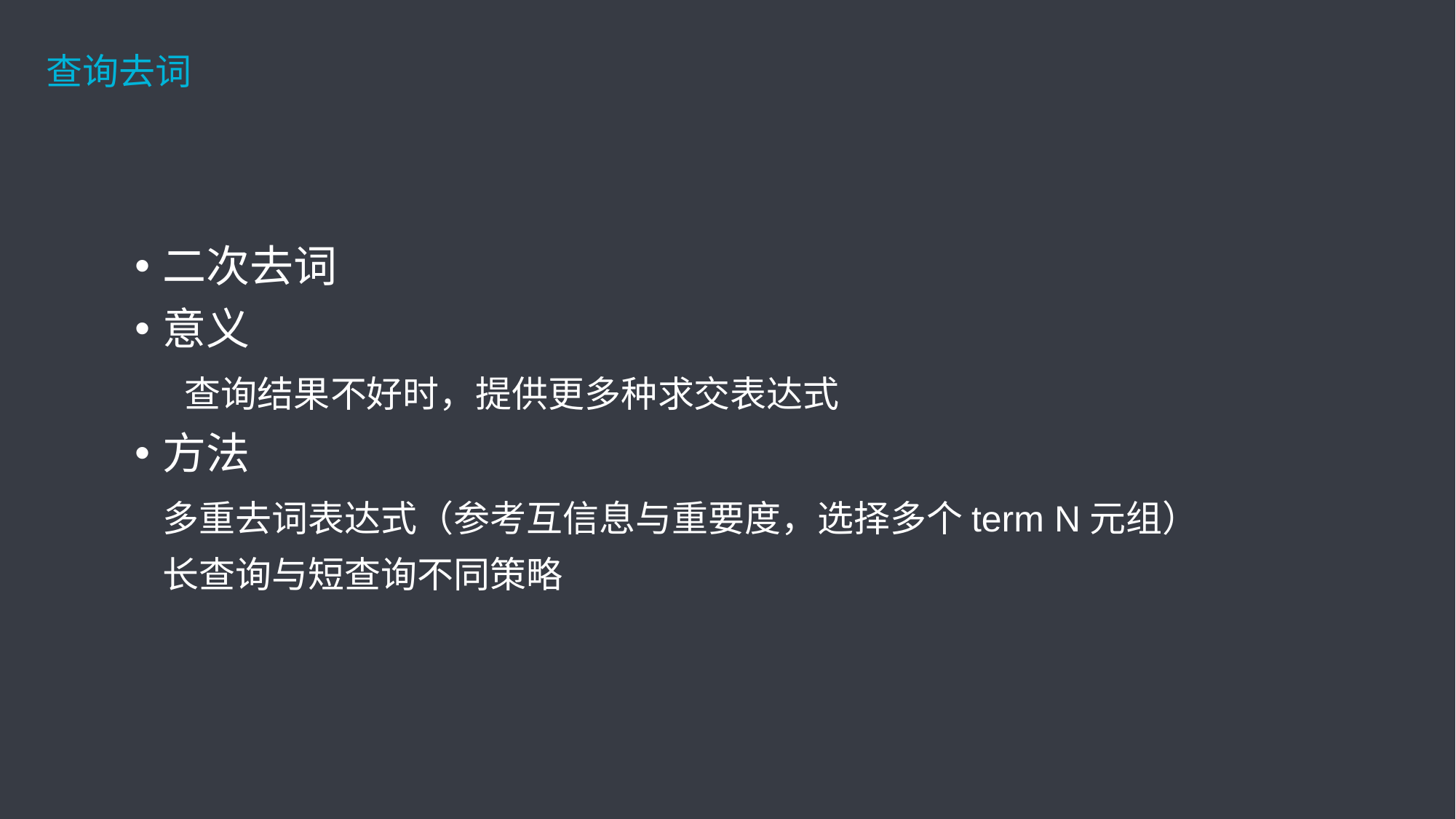

查询去词
二次去词
意义
    查询结果不好时，提供更多种求交表达式
方法
	多重去词表达式（参考互信息与重要度，选择多个term N元组）
	长查询与短查询不同策略